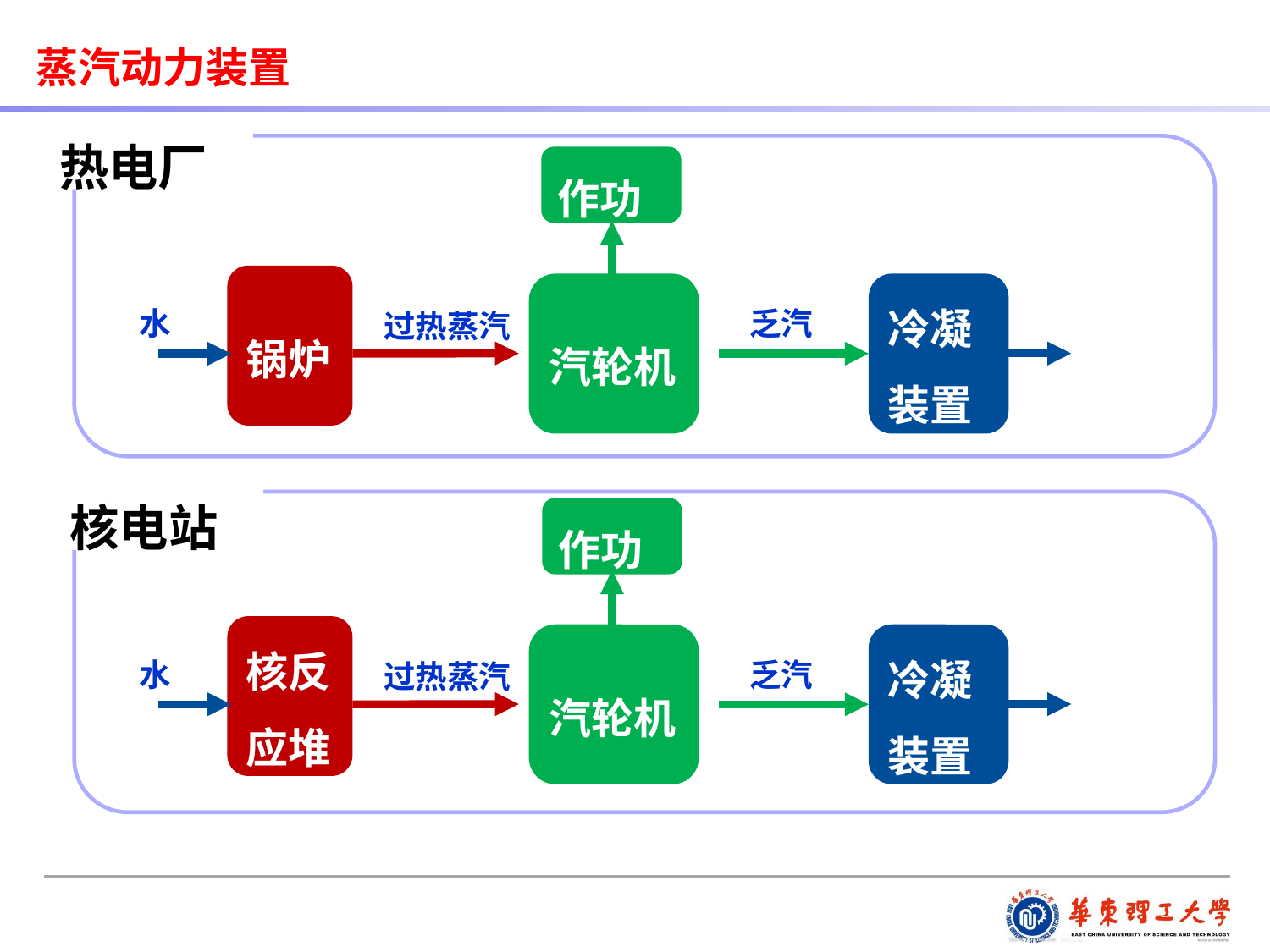

蒸汽动力装置
热电厂

作功
锅炉
汽轮机
冷凝
装置
   水
乏汽
过热蒸汽
核电站

作功
核反应堆
汽轮机
冷凝
装置
   水
乏汽
过热蒸汽